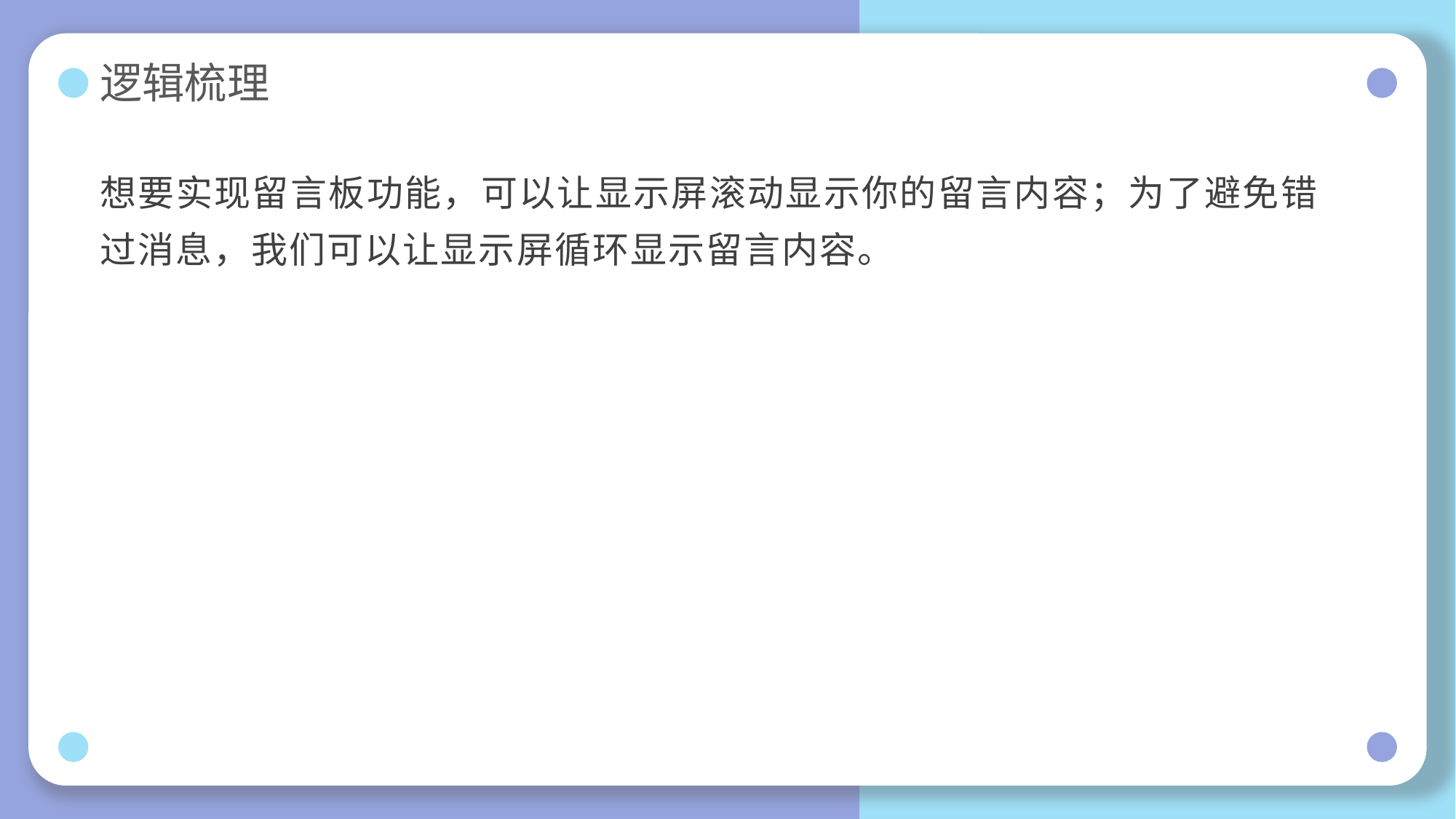

# 逻辑梳理
想要实现留言板功能，可以让显示屏滚动显示你的留言内容；为了避免错过消息，我们可以让显示屏循环显示留言内容。